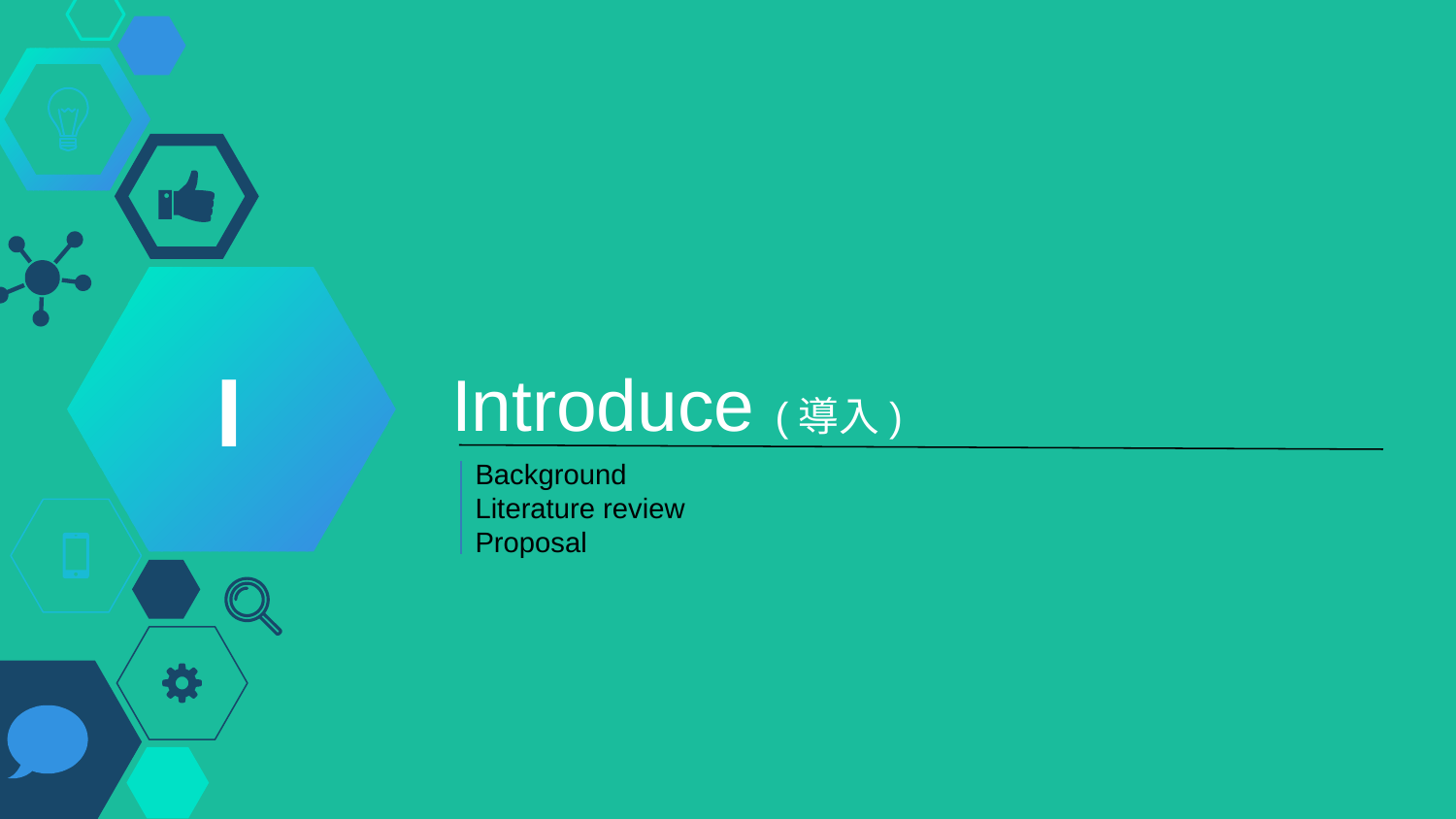

I
# Introduce (導入)
Background
Literature review
Proposal